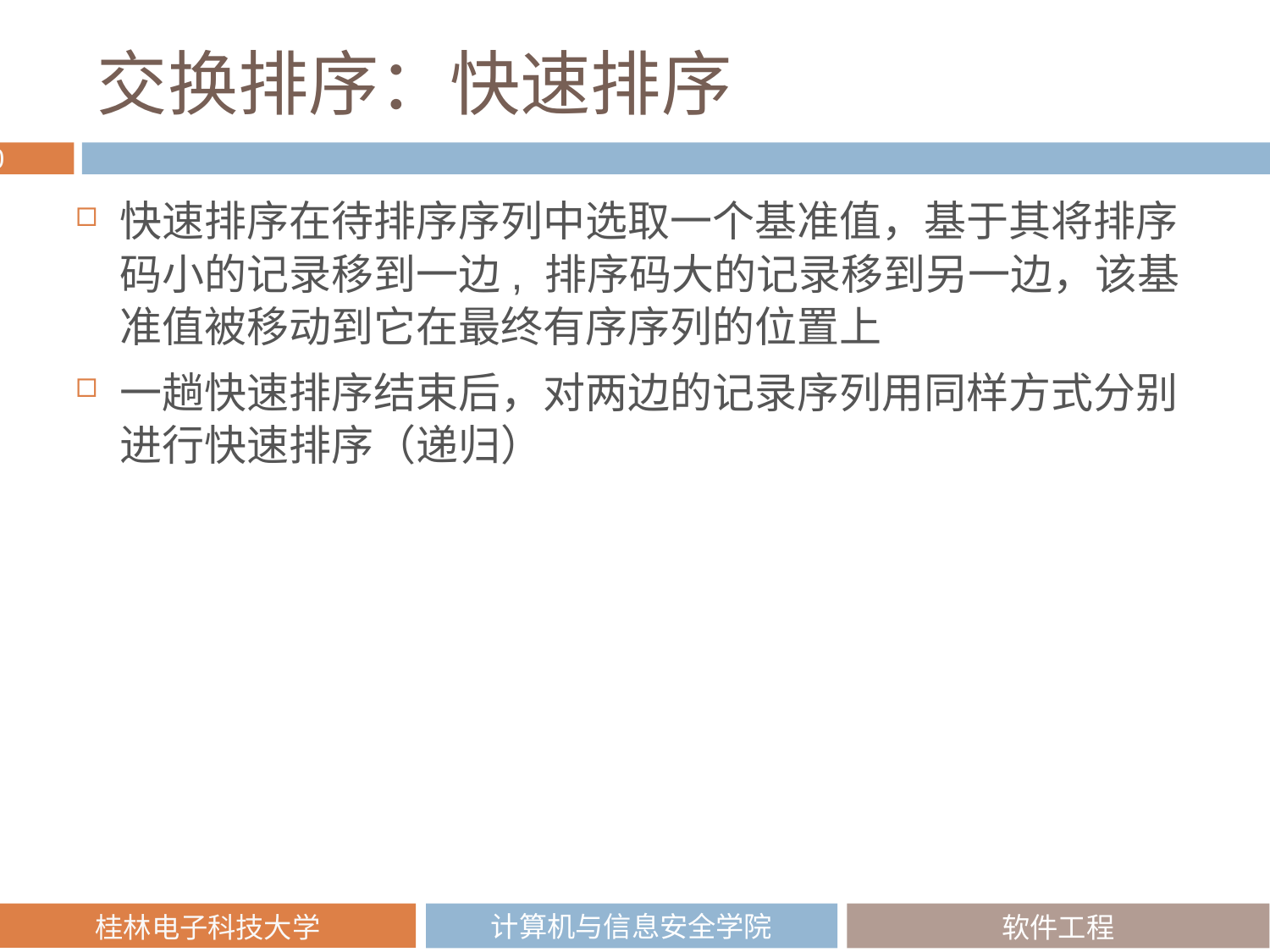

# 交换排序：快速排序
快速排序在待排序序列中选取一个基准值，基于其将排序码小的记录移到一边, 排序码大的记录移到另一边，该基准值被移动到它在最终有序序列的位置上
一趟快速排序结束后，对两边的记录序列用同样方式分别进行快速排序（递归）